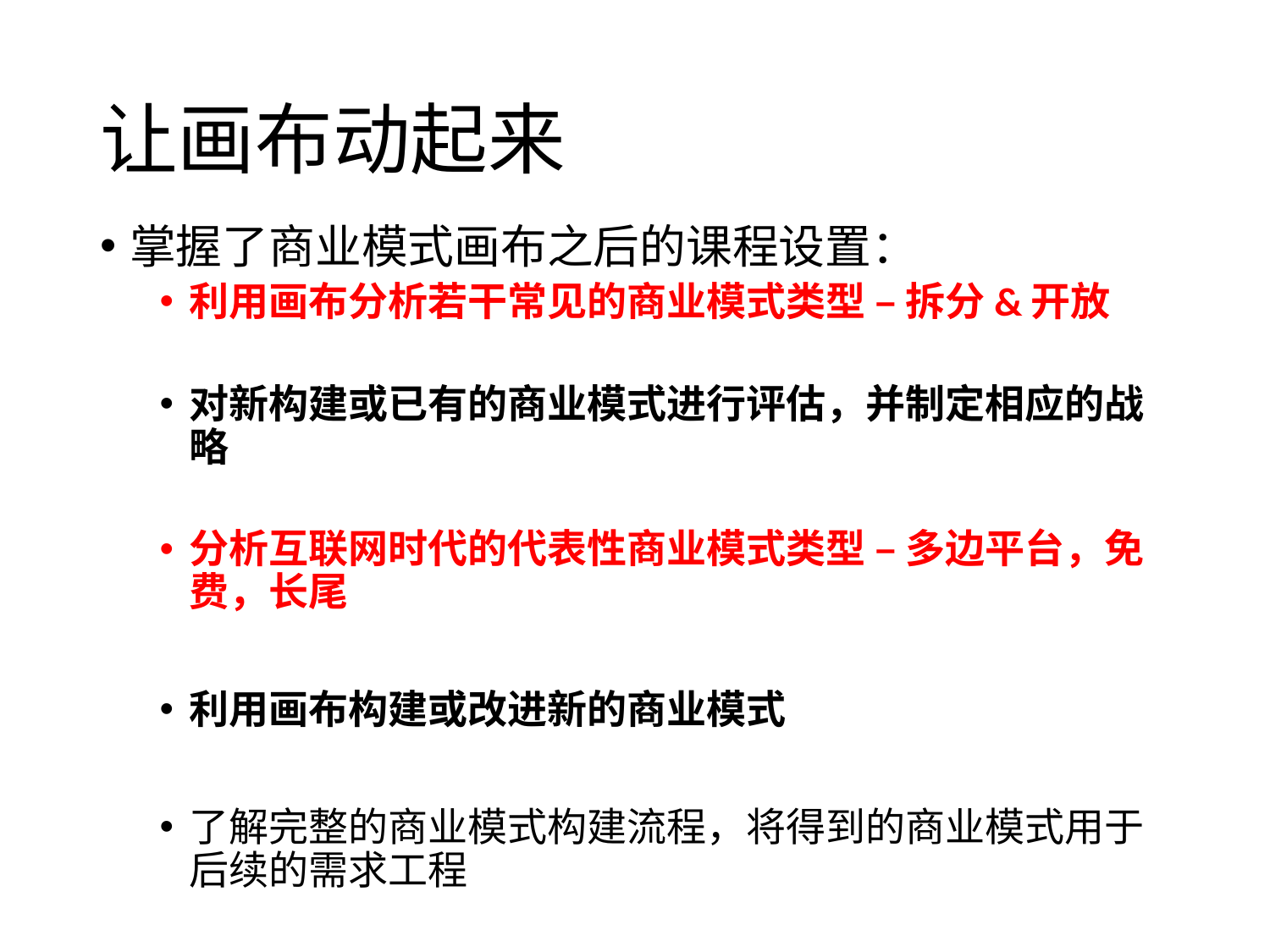

# 让画布动起来
掌握了商业模式画布之后的课程设置：
利用画布分析若干常见的商业模式类型 – 拆分&开放

对新构建或已有的商业模式进行评估，并制定相应的战略

分析互联网时代的代表性商业模式类型 – 多边平台，免费，长尾

利用画布构建或改进新的商业模式

了解完整的商业模式构建流程，将得到的商业模式用于后续的需求工程